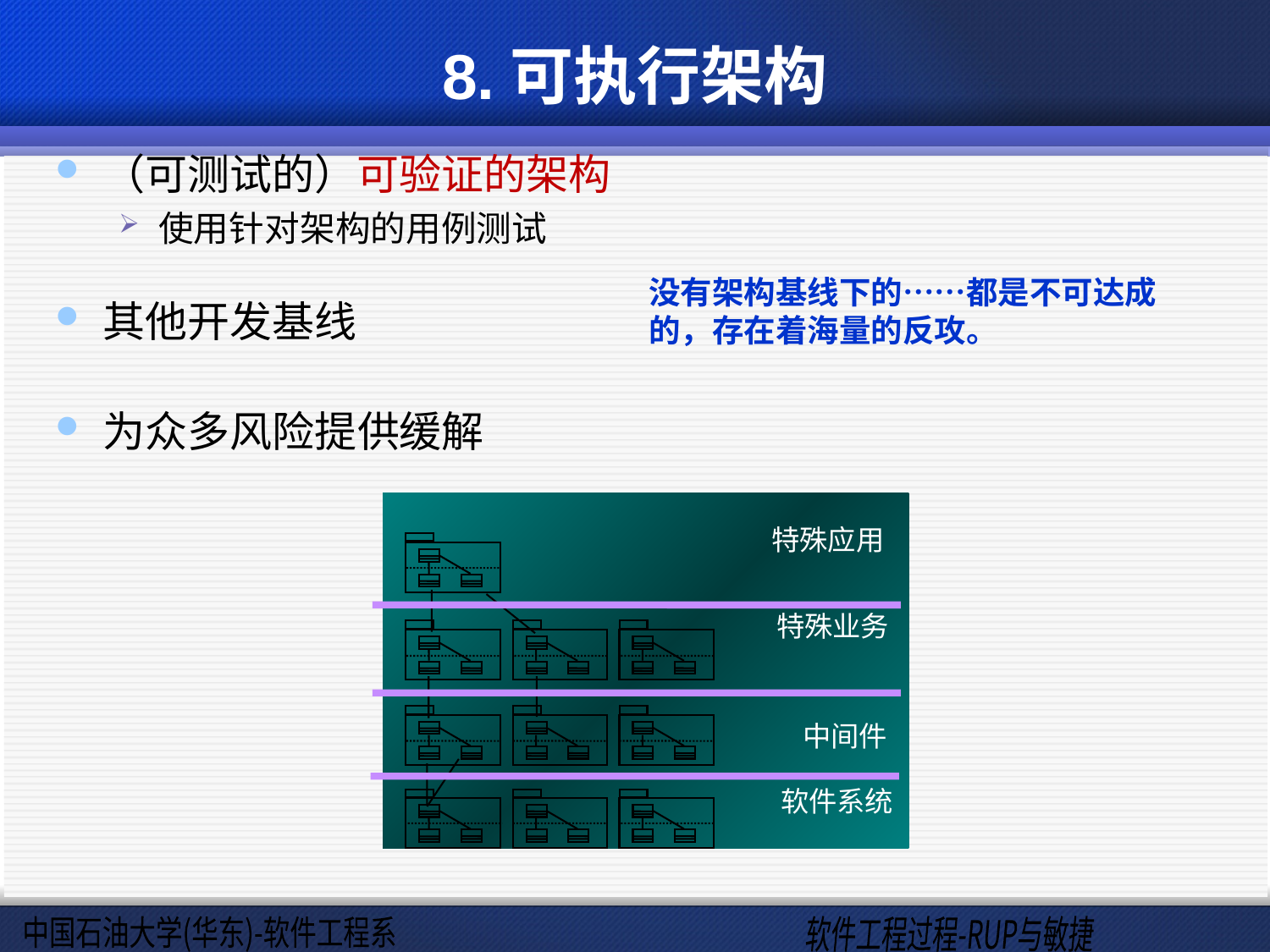

# 8.可执行架构
（可测试的）可验证的架构
使用针对架构的用例测试
其他开发基线
为众多风险提供缓解
没有架构基线下的……都是不可达成的，存在着海量的反攻。

特殊应用

特殊业务

中间件

软件系统